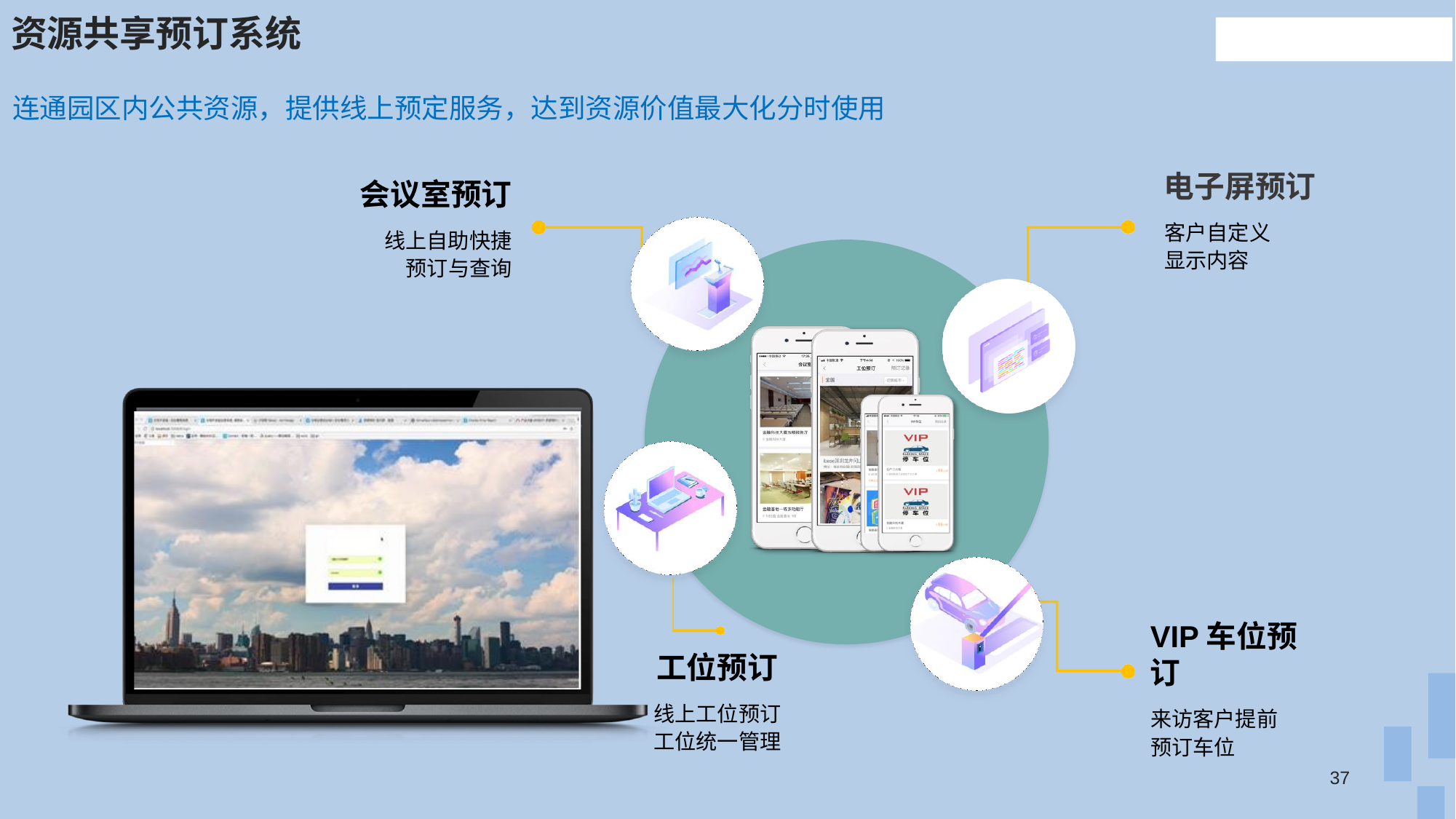

# 资源共享预订系统

连通园区内公共资源，提供线上预定服务，达到资源价值最大化分时使用

电子屏预订
客户自定义 显示内容
会议室预订
线上自助快捷 预订与查询

VIP车位预订
来访客户提前
预订车位

工位预订
线上工位预订 工位统一管理

37